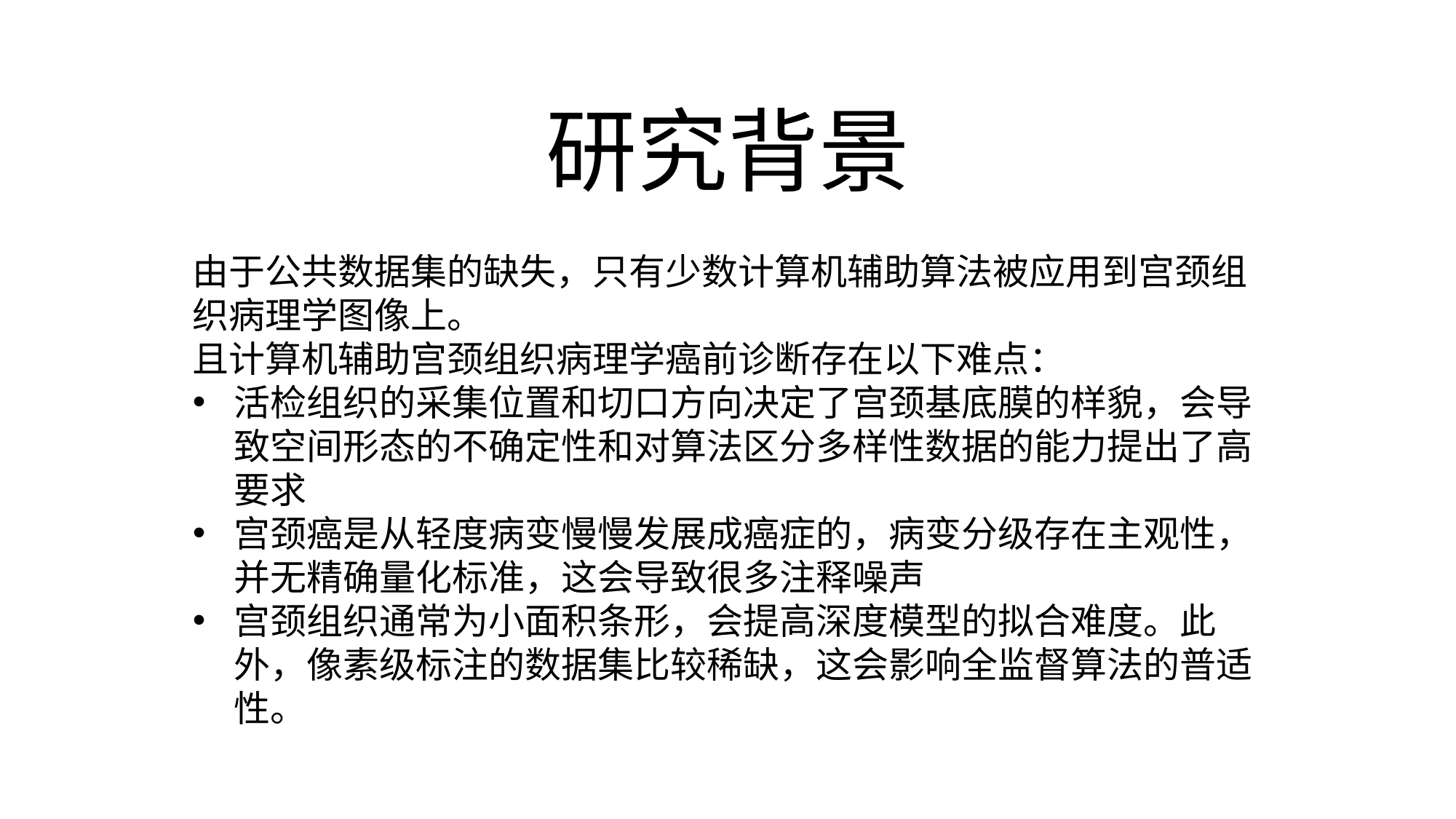

# 研究背景
由于公共数据集的缺失，只有少数计算机辅助算法被应用到宫颈组织病理学图像上。
且计算机辅助宫颈组织病理学癌前诊断存在以下难点：
活检组织的采集位置和切口方向决定了宫颈基底膜的样貌，会导致空间形态的不确定性和对算法区分多样性数据的能力提出了高要求
宫颈癌是从轻度病变慢慢发展成癌症的，病变分级存在主观性，并无精确量化标准，这会导致很多注释噪声
宫颈组织通常为小面积条形，会提高深度模型的拟合难度。此外，像素级标注的数据集比较稀缺，这会影响全监督算法的普适性。